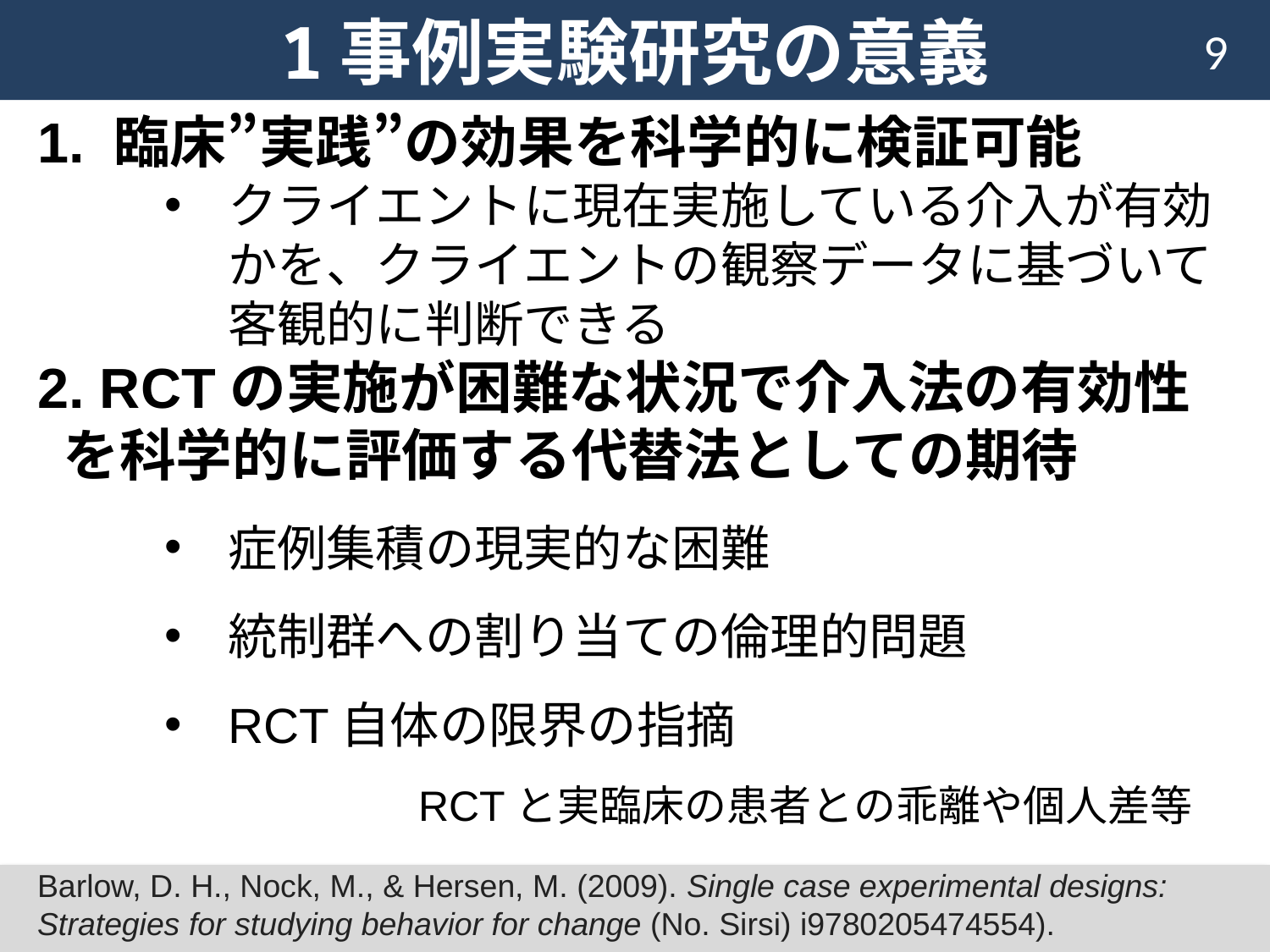

# 1事例実験研究の意義
9
1. 臨床”実践”の効果を科学的に検証可能
クライエントに現在実施している介入が有効かを、クライエントの観察データに基づいて客観的に判断できる
2. RCTの実施が困難な状況で介入法の有効性
  を科学的に評価する代替法としての期待
症例集積の現実的な困難
統制群への割り当ての倫理的問題
RCT自体の限界の指摘
		RCTと実臨床の患者との乖離や個人差等
Barlow, D. H., Nock, M., & Hersen, M. (2009). Single case experimental designs: Strategies for studying behavior for change (No. Sirsi) i9780205474554).